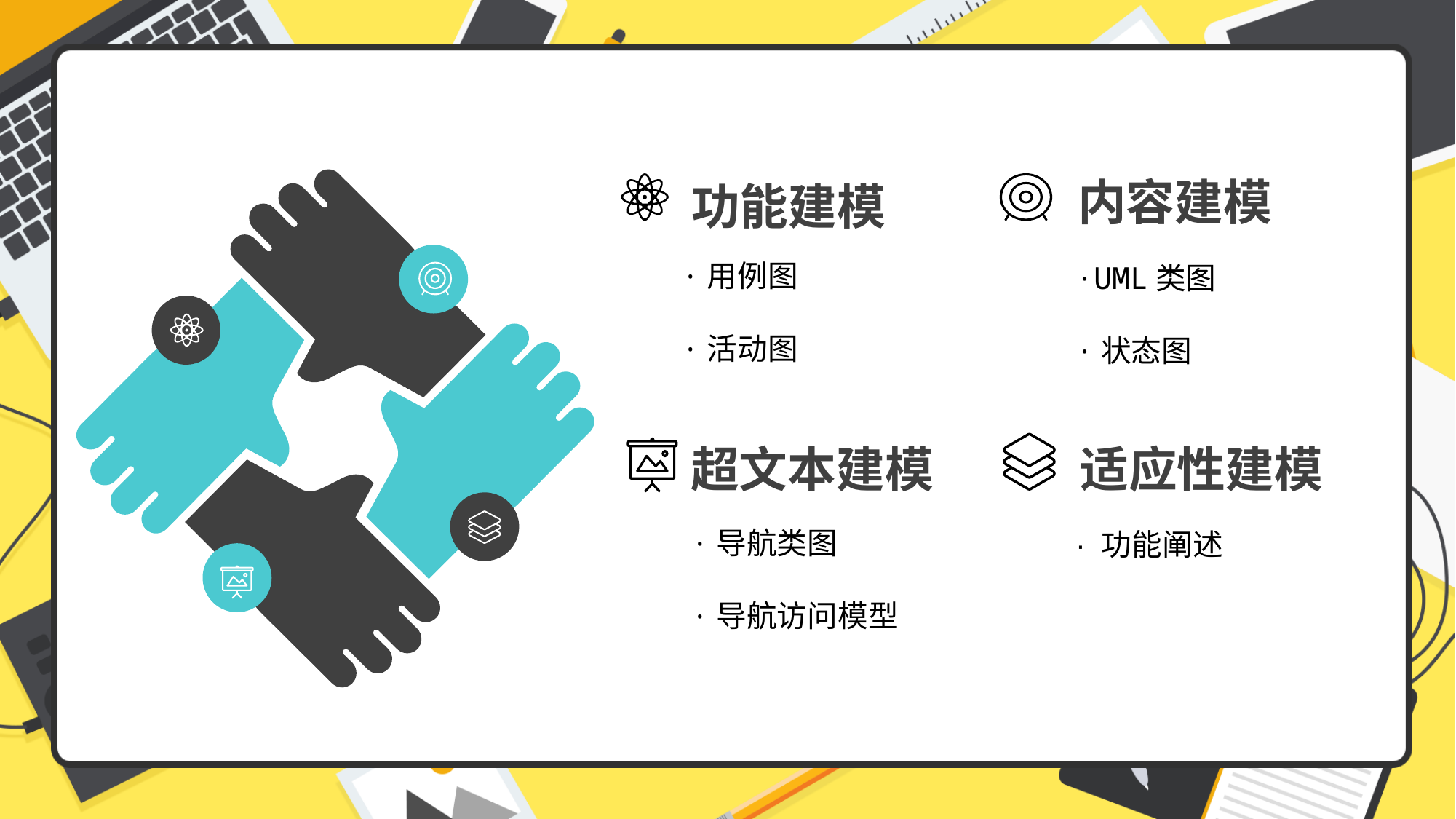

内容建模
功能建模

·用例图

·活动图
·UML类图

·状态图
超文本建模
适应性建模

· 功能阐述
·导航类图

·导航访问模型